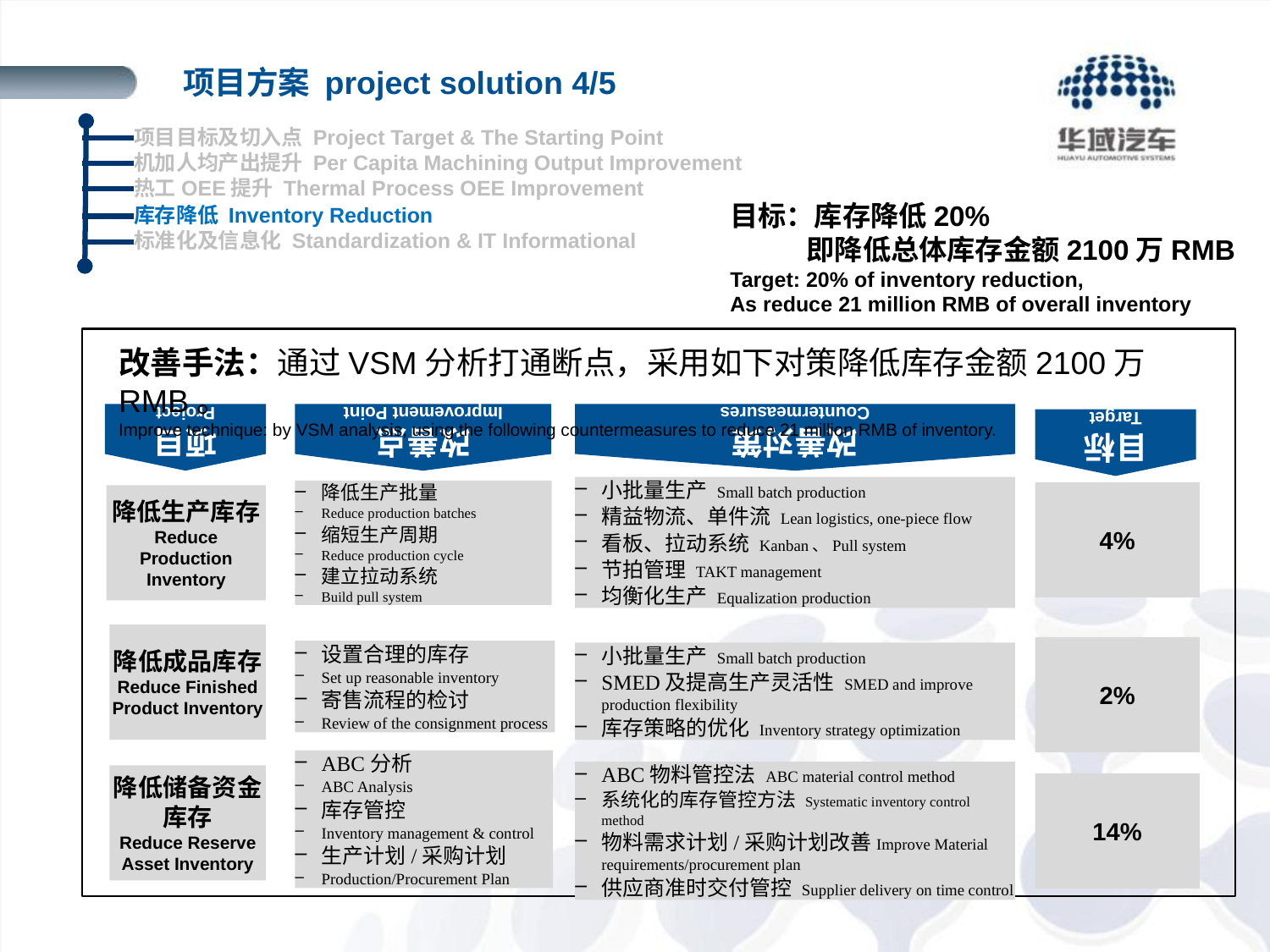

项目方案 project solution 4/5
项目目标及切入点 Project Target & The Starting Point
机加人均产出提升 Per Capita Machining Output Improvement
热工OEE提升 Thermal Process OEE Improvement
库存降低 Inventory Reduction
标准化及信息化 Standardization & IT Informational
目标：库存降低20%
           即降低总体库存金额2100万RMB
Target: 20% of inventory reduction,
As reduce 21 million RMB of overall inventory
改善对策
Countermeasures
善
改善点
Improvement Point

改善手法：通过VSM分析打通断点，采用如下对策降低库存金额2100万RMB。
Improve technique: by VSM analysis, using the following countermeasures to reduce 21 million RMB of inventory.
项目
Project
目标
Target

小批量生产 Small batch production
精益物流、单件流 Lean logistics, one-piece flow
看板、拉动系统 Kanban、Pull system
节拍管理 TAKT management
均衡化生产 Equalization production
降低生产批量
Reduce production batches
缩短生产周期
Reduce production cycle
建立拉动系统
Build pull system
4%
降低生产库存
Reduce Production Inventory
降低成品库存
Reduce Finished Product Inventory
2%
设置合理的库存
Set up reasonable inventory
寄售流程的检讨
Review of the consignment process
小批量生产 Small batch production
SMED及提高生产灵活性 SMED and improve production flexibility
库存策略的优化 Inventory strategy optimization
ABC分析
ABC Analysis
库存管控
Inventory management & control
生产计划/采购计划
Production/Procurement Plan
ABC物料管控法 ABC material control method
系统化的库存管控方法 Systematic inventory control method
物料需求计划/采购计划改善Improve Material requirements/procurement plan
供应商准时交付管控 Supplier delivery on time control
降低储备资金库存
Reduce Reserve Asset Inventory
14%